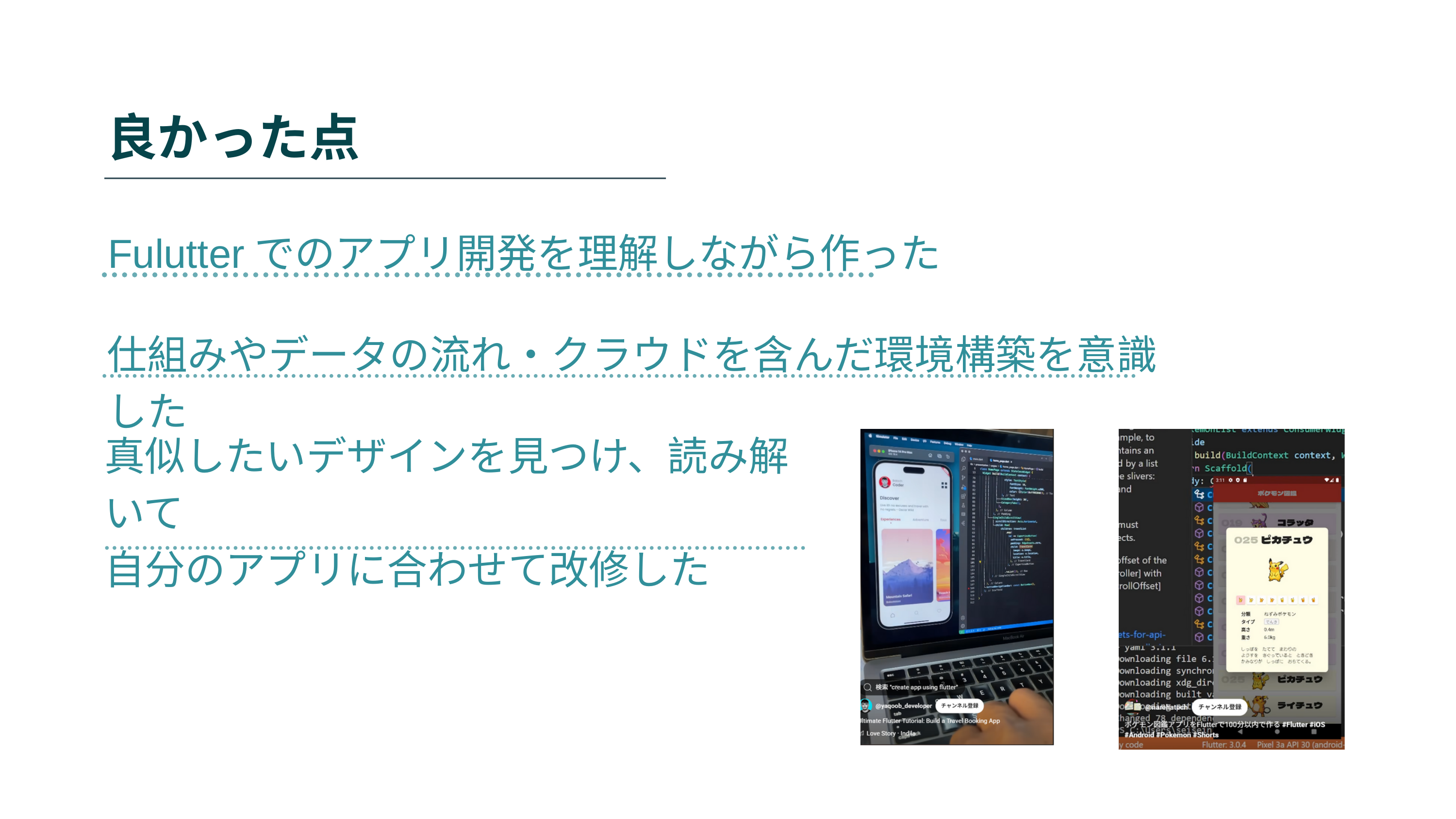

良かった点

Fulutterでのアプリ開発を理解しながら作った

仕組みやデータの流れ・クラウドを含んだ環境構築を意識した

真似したいデザインを見つけ、読み解いて
自分のアプリに合わせて改修した